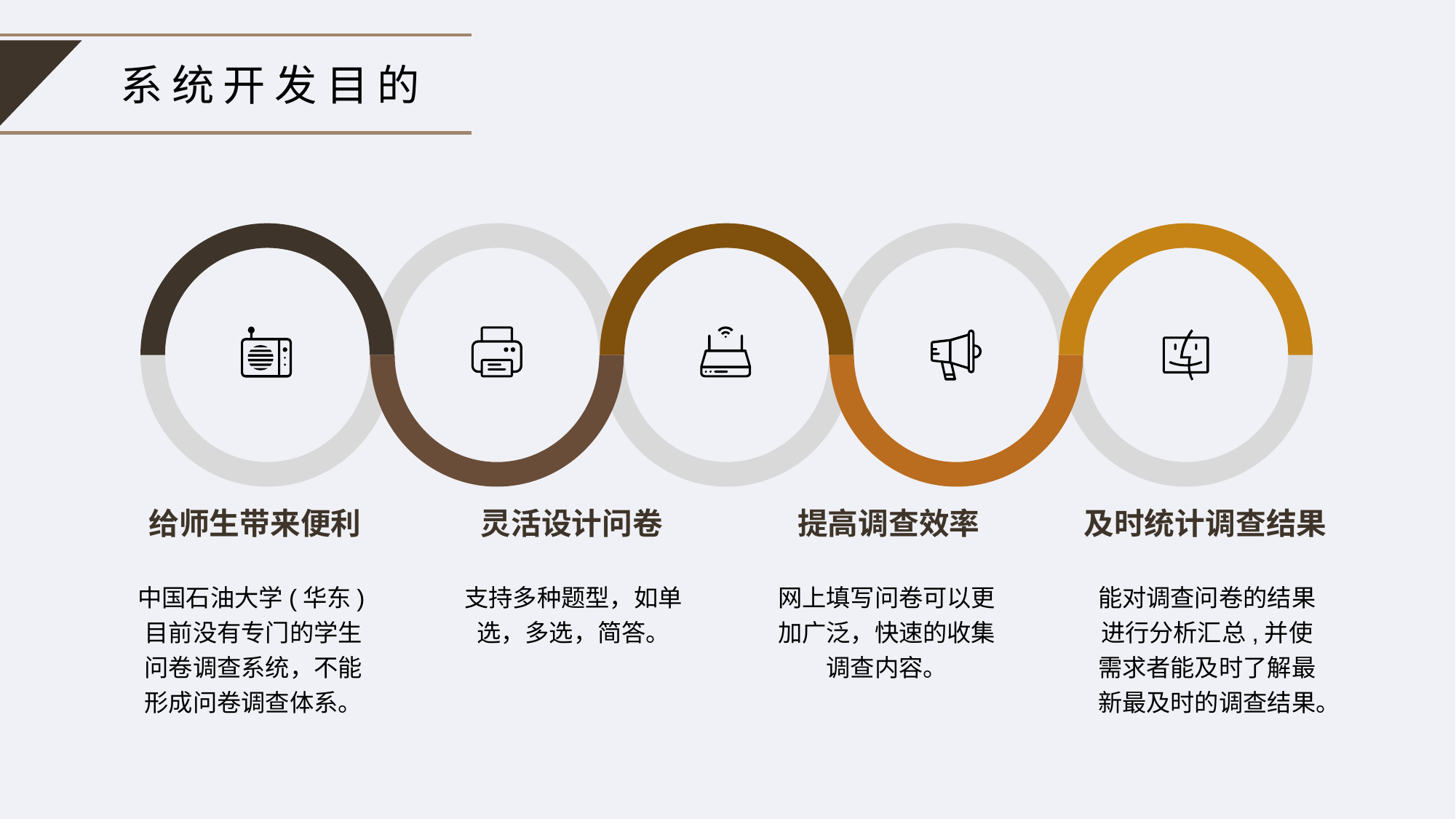

系统开发目的

提高调查效率
网上填写问卷可以更加广泛，快速的收集调查内容。
灵活设计问卷
支持多种题型，如单选，多选，简答。

给师生带来便利
中国石油大学(华东)目前没有专门的学生问卷调查系统，不能形成问卷调查体系。
及时统计调查结果
能对调查问卷的结果进行分析汇总,并使需求者能及时了解最新最及时的调查结果。